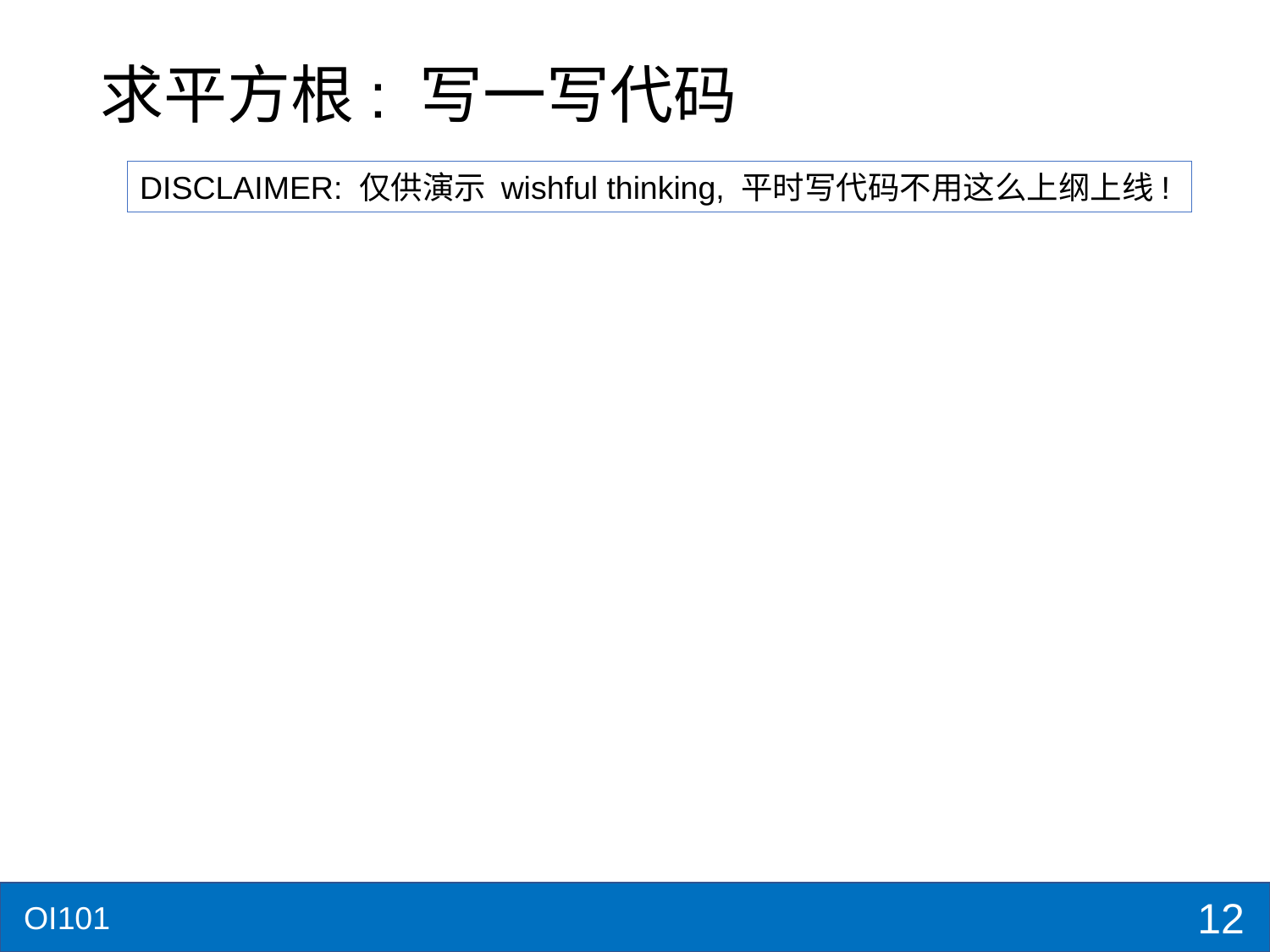

# 求平方根: 写一写代码
DISCLAIMER: 仅供演示 wishful thinking, 平时写代码不用这么上纲上线!
12